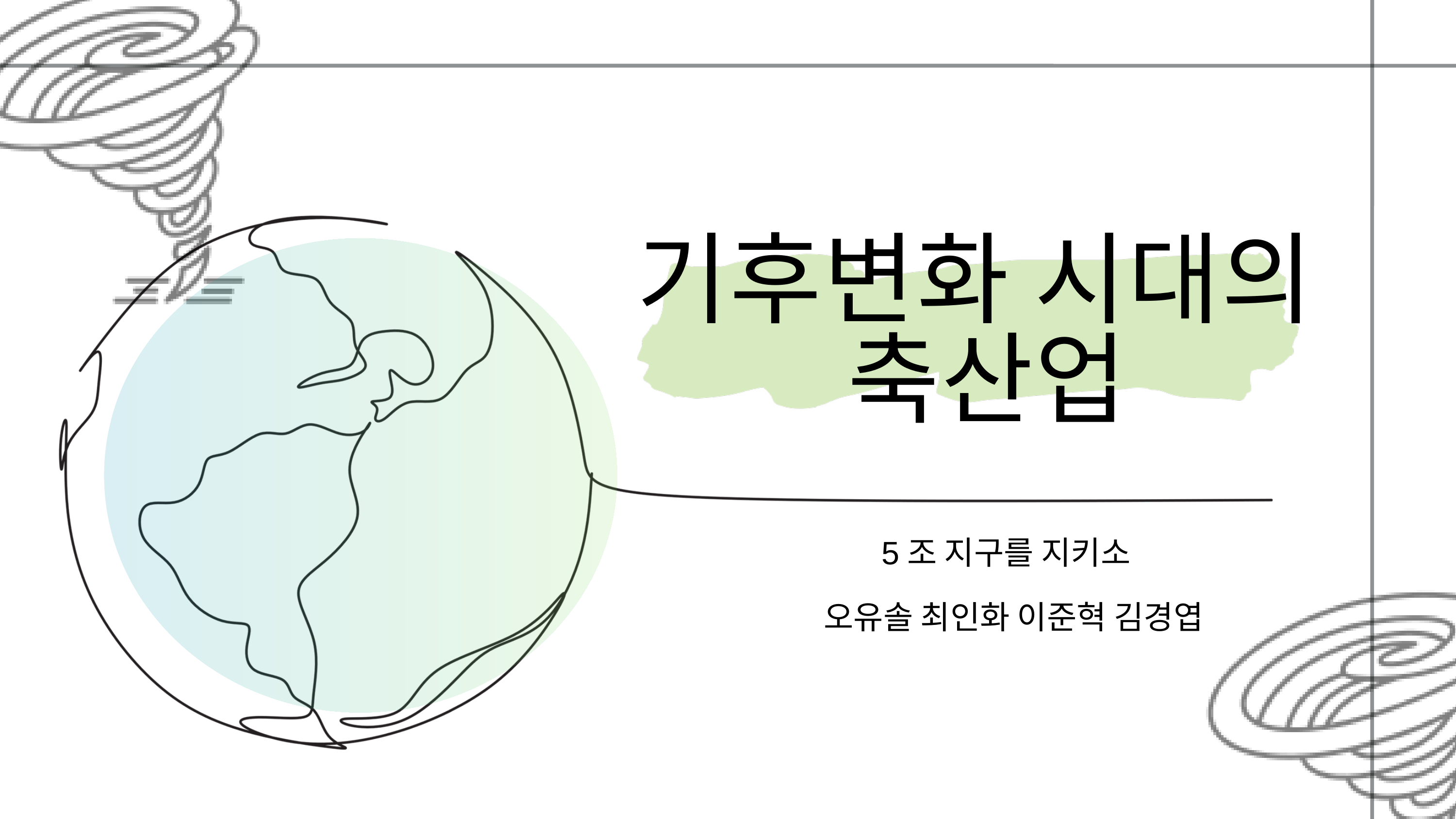

기후변화 시대의
축산업

5조 지구를 지키소

 오유솔 최인화 이준혁 김경엽